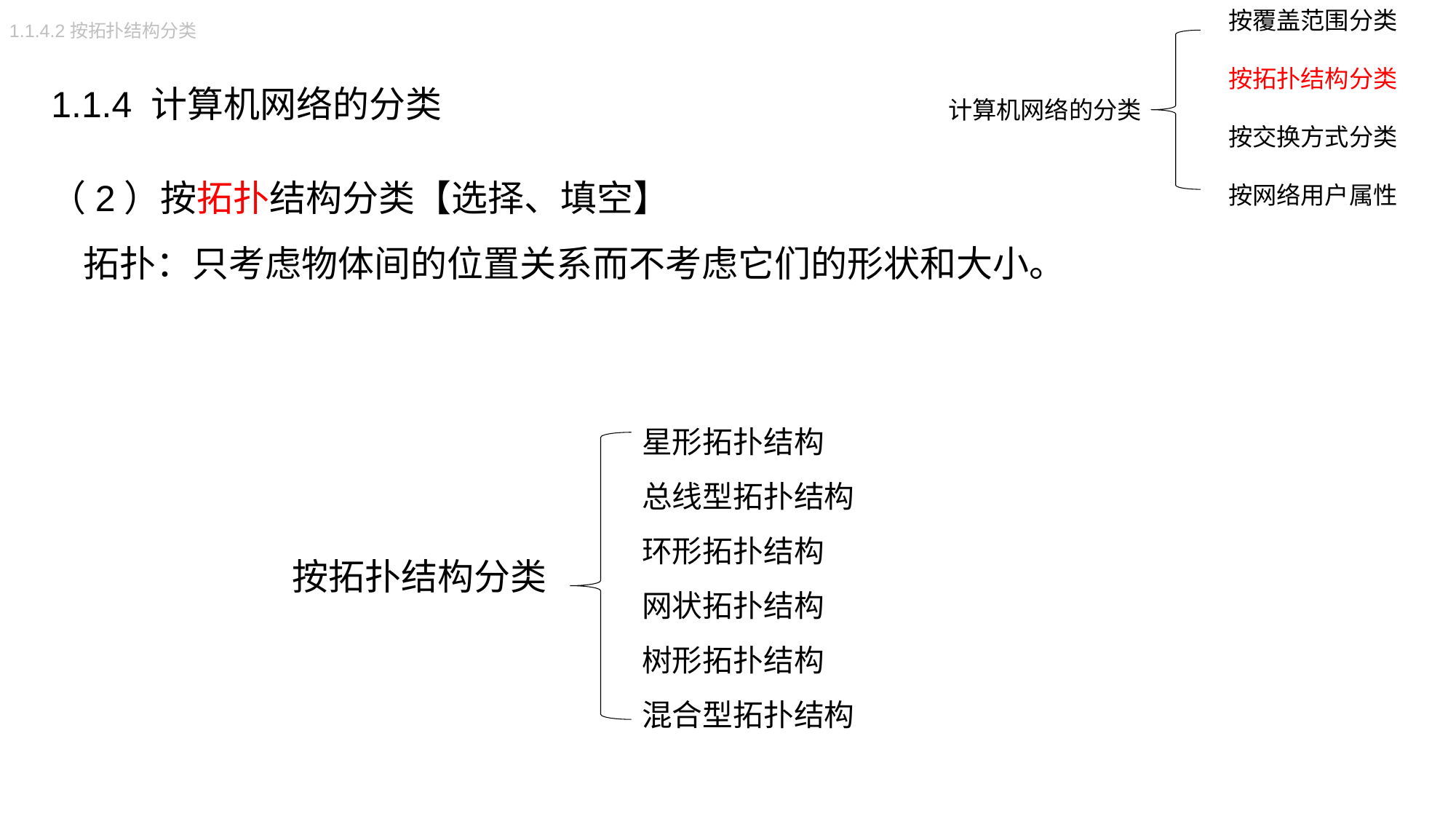

按覆盖范围分类

按拓扑结构分类

按交换方式分类

按网络用户属性
1.1.4.2按拓扑结构分类

1.1.4 计算机网络的分类
计算机网络的分类
（2）按拓扑结构分类【选择、填空】
   拓扑：只考虑物体间的位置关系而不考虑它们的形状和大小。
星形拓扑结构
总线型拓扑结构
环形拓扑结构
网状拓扑结构
树形拓扑结构
混合型拓扑结构

按拓扑结构分类